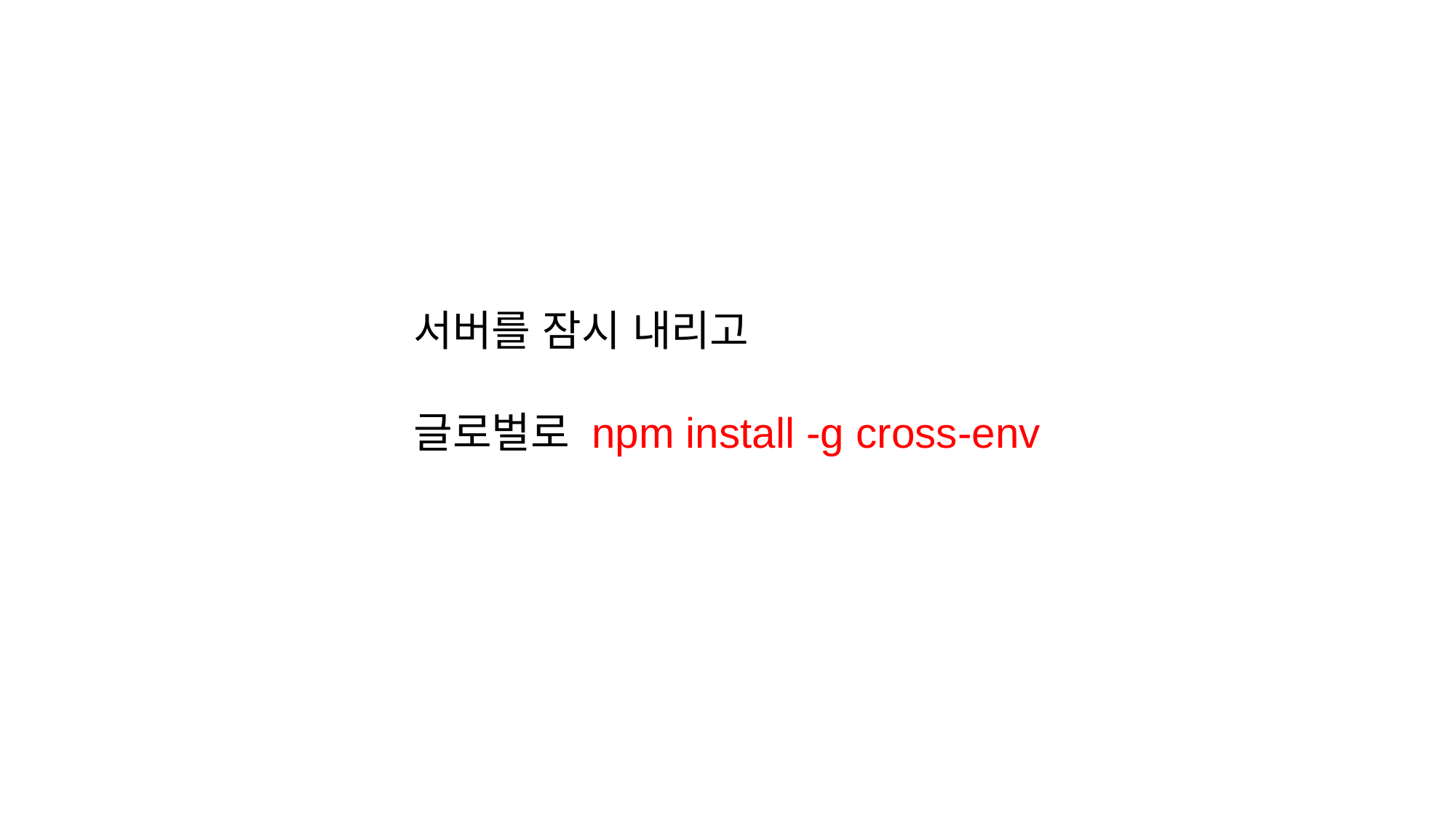

서버를 잠시 내리고

글로벌로 npm install -g cross-env